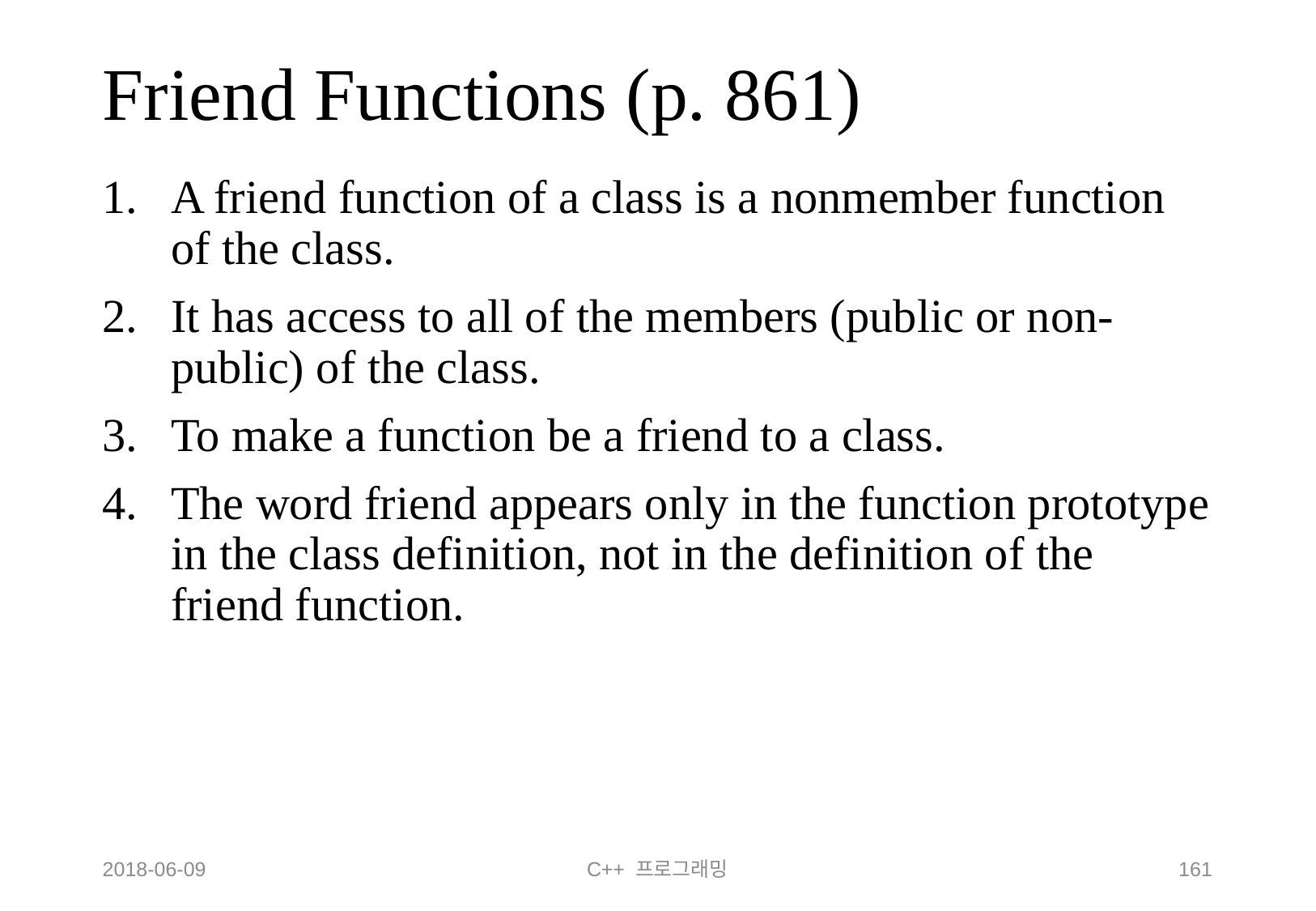

# Friend Functions (p. 861)
A friend function of a class is a nonmember function of the class.
It has access to all of the members (public or non-public) of the class.
To make a function be a friend to a class.
The word friend appears only in the function prototype in the class definition, not in the definition of the friend function.
2018-06-09
C++ 프로그래밍
161